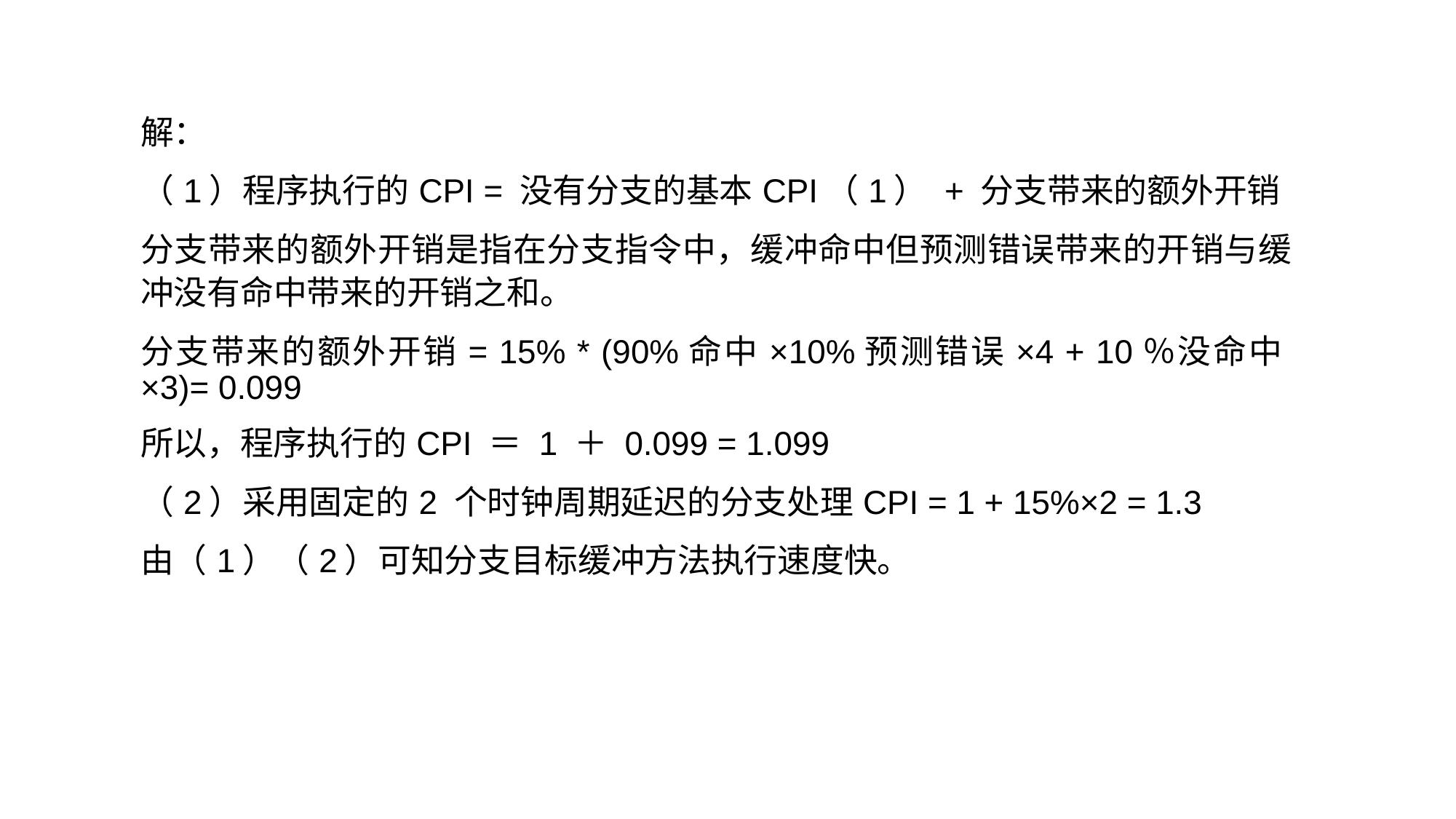

解：
（1）程序执行的CPI = 没有分支的基本CPI（1） + 分支带来的额外开销
分支带来的额外开销是指在分支指令中，缓冲命中但预测错误带来的开销与缓冲没有命中带来的开销之和。
分支带来的额外开销= 15% * (90%命中×10%预测错误×4 + 10％没命中×3)= 0.099
所以，程序执行的CPI ＝ 1 ＋ 0.099 = 1.099
（2）采用固定的2 个时钟周期延迟的分支处理CPI = 1 + 15%×2 = 1.3
由（1）（2）可知分支目标缓冲方法执行速度快。